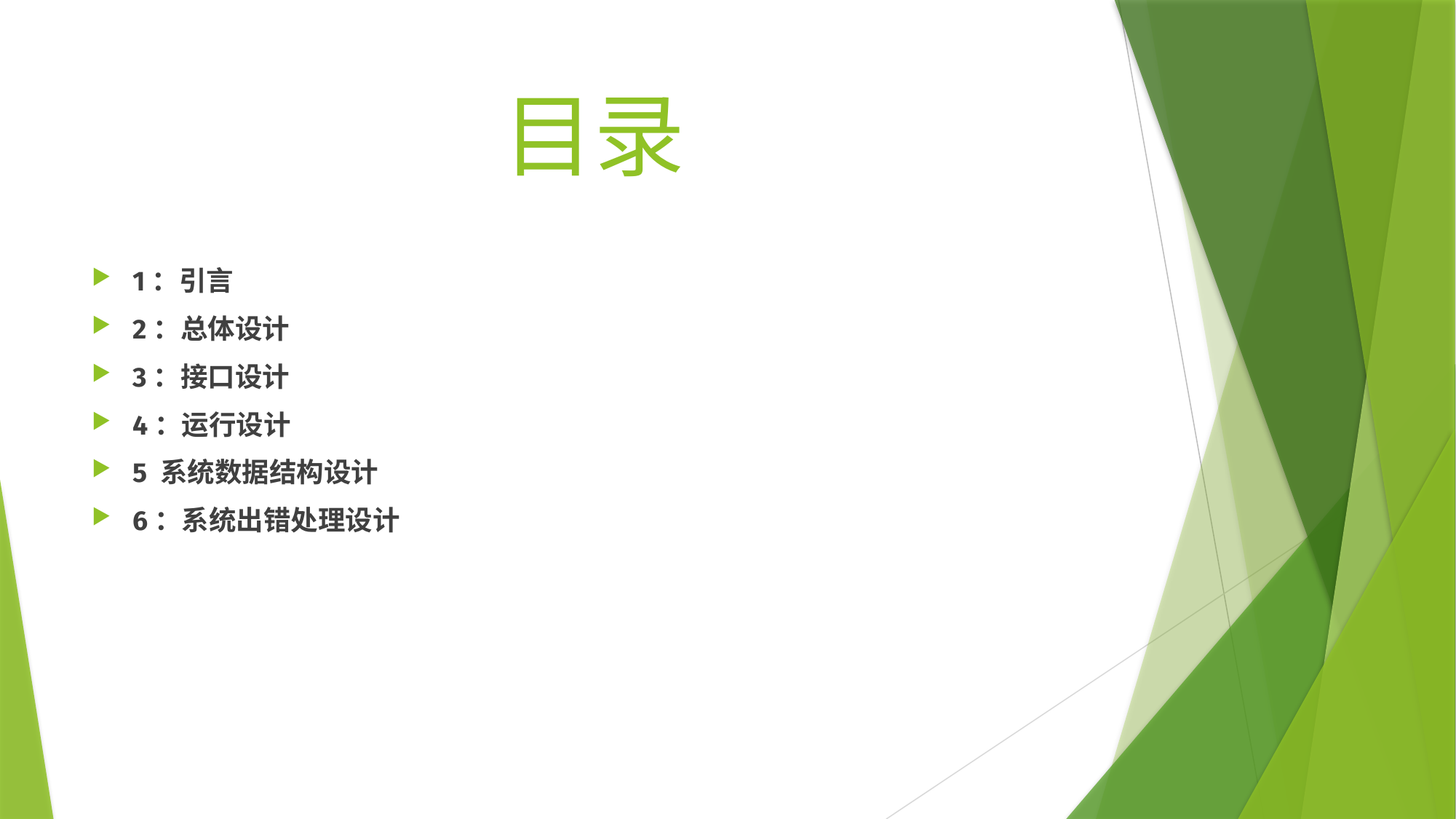

# 目录
1：引言
2：总体设计
3：接口设计
4：运行设计
5 系统数据结构设计
6：系统出错处理设计